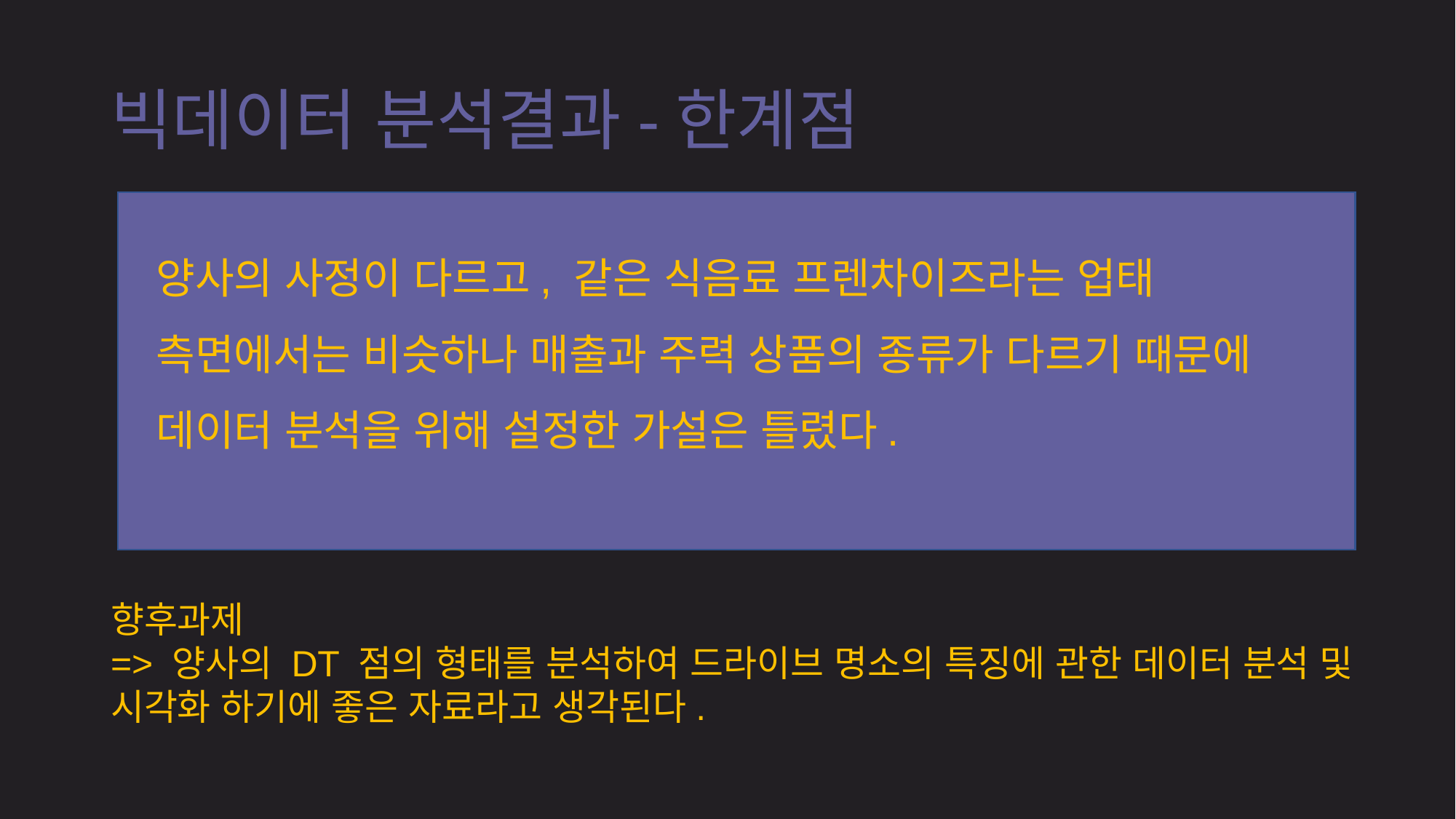

# 빅데이터 분석결과-한계점

양사의 사정이 다르고, 같은 식음료 프렌차이즈라는 업태 측면에서는 비슷하나 매출과 주력 상품의 종류가 다르기 때문에 데이터 분석을 위해 설정한 가설은 틀렸다.
향후과제
=> 양사의 DT 점의 형태를 분석하여 드라이브 명소의 특징에 관한 데이터 분석 및 시각화 하기에 좋은 자료라고 생각된다.